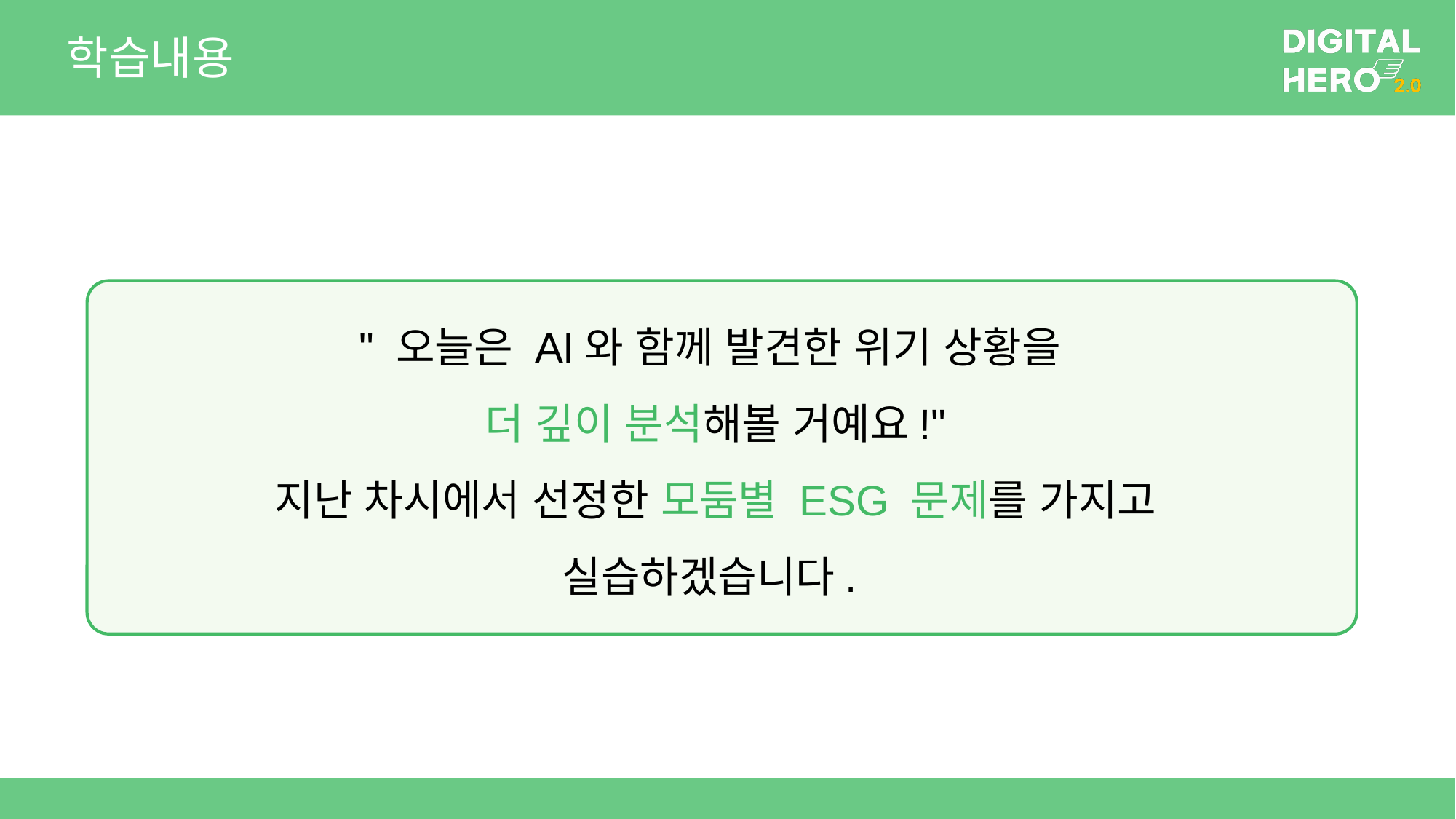

# 학습내용

" 오늘은 AI와 함께 발견한 위기 상황을
더 깊이 분석해볼 거예요!"
지난 차시에서 선정한 모둠별 ESG 문제를 가지고 실습하겠습니다.